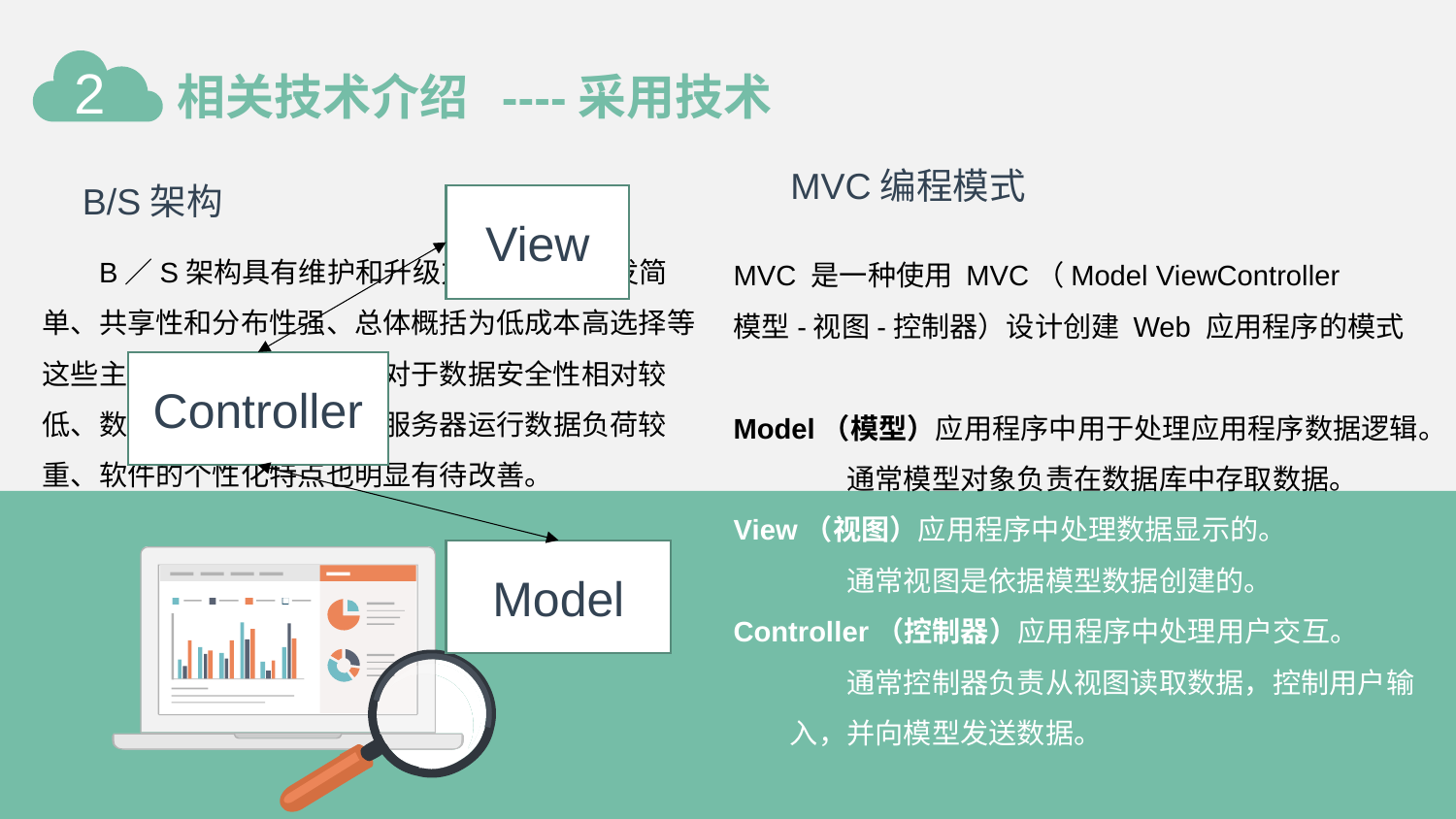

2

相关技术介绍  ----采用技术
MVC编程模式
MVC 是一种使用 MVC（Model ViewController
模型-视图-控制器）设计创建 Web 应用程序的模式

Model（模型）应用程序中用于处理应用程序数据逻辑。　　通常模型对象负责在数据库中存取数据。
View（视图）应用程序中处理数据显示的。
　　通常视图是依据模型数据创建的。
Controller（控制器）应用程序中处理用户交互。
　　通常控制器负责从视图读取数据，控制用户输入，并向模型发送数据。
B/S架构
B／S架构具有维护和升级方式简单、开发简单、共享性和分布性强、总体概括为低成本高选择等这些主要特点。另一方面，对于数据安全性相对较低、数据传输速度慢、应用服务器运行数据负荷较重、软件的个性化特点也明显有待改善。
View
Controller

Model